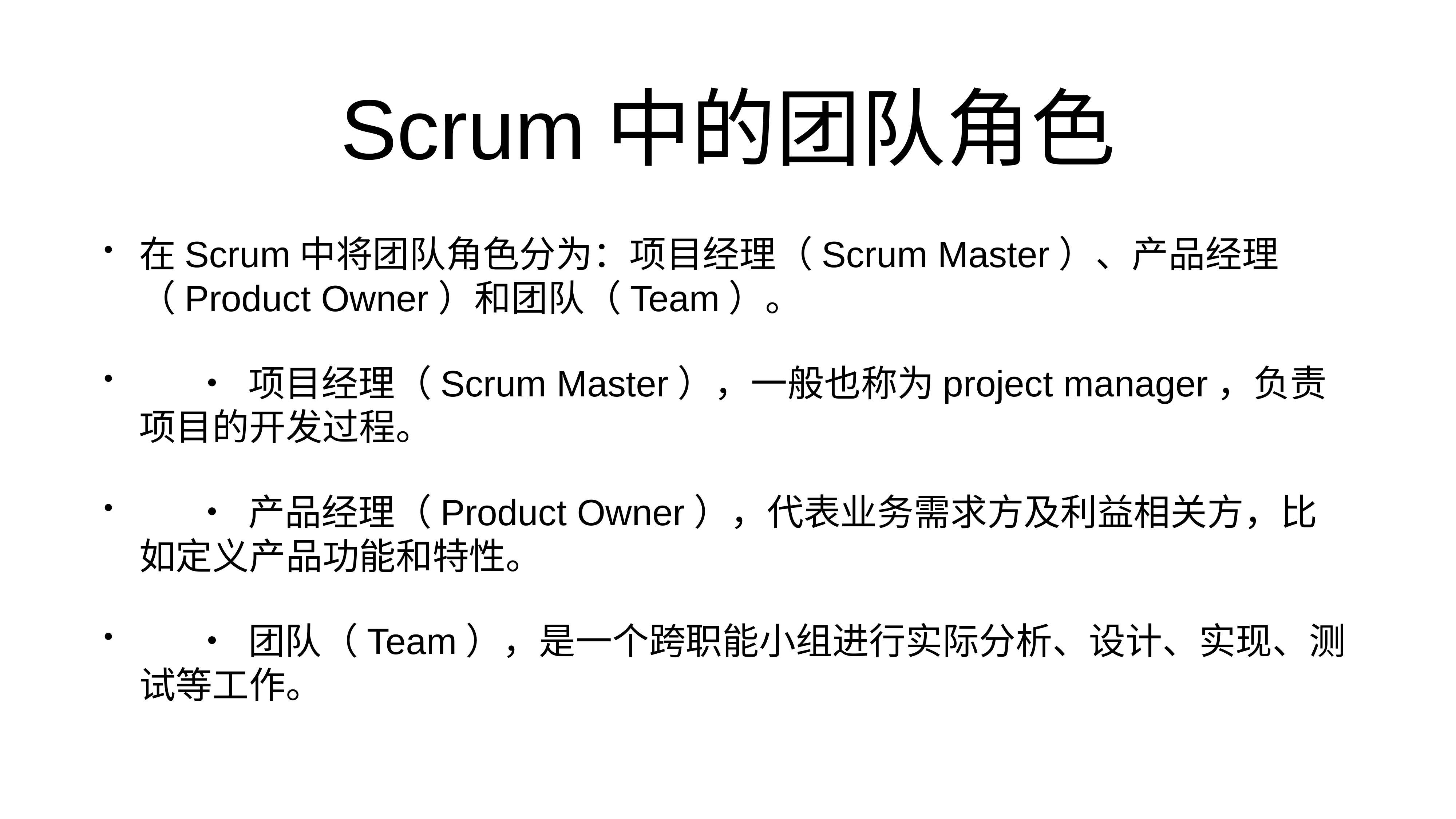

# Scrum中的团队角色
在Scrum中将团队角色分为：项目经理（Scrum Master）、产品经理（Product Owner）和团队（Team）。
	•	项目经理（Scrum Master），一般也称为project manager，负责项目的开发过程。
	•	产品经理（Product Owner），代表业务需求方及利益相关方，比如定义产品功能和特性。
	•	团队（Team），是一个跨职能小组进行实际分析、设计、实现、测试等工作。